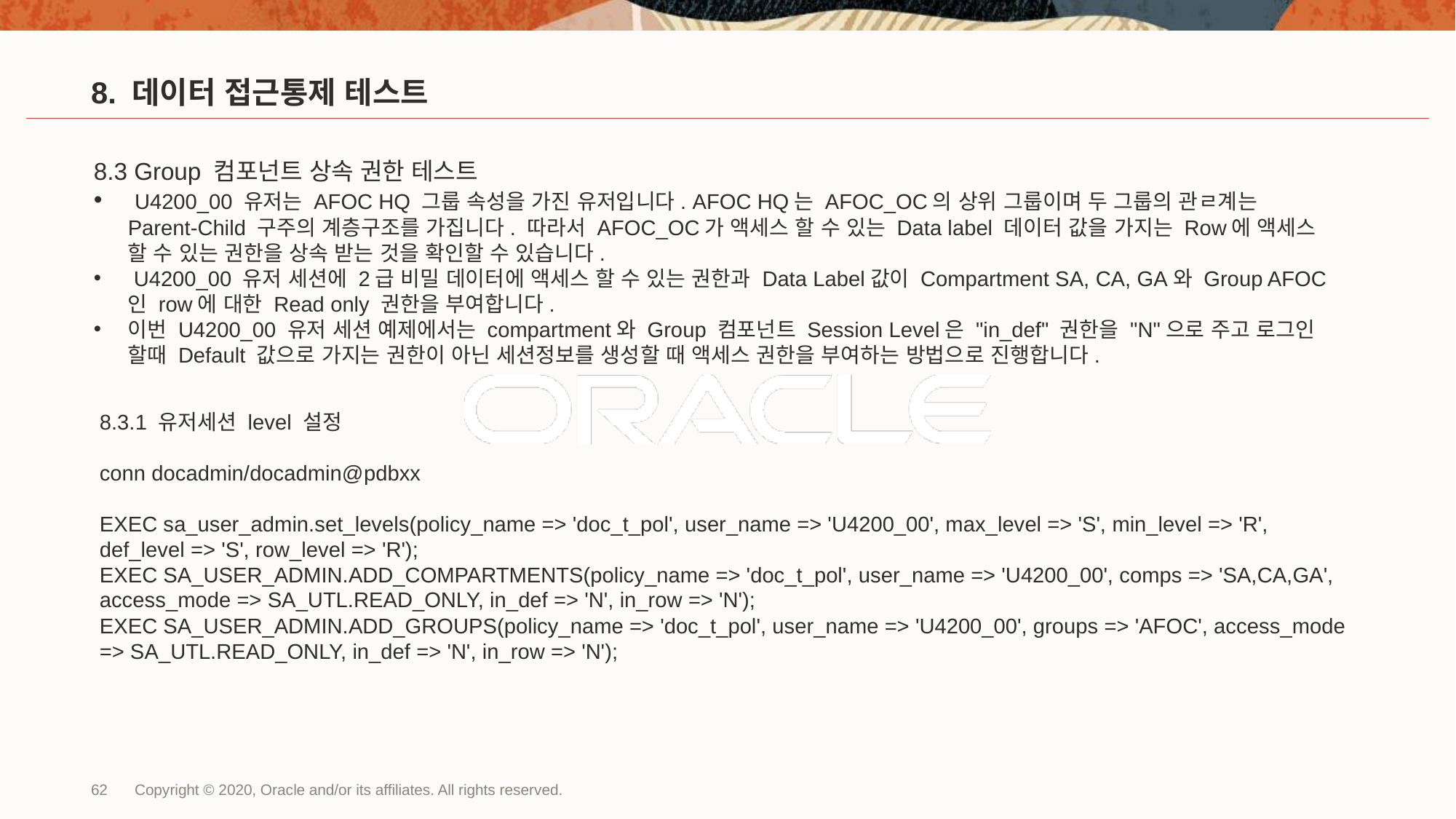

# 8. 데이터 접근통제 테스트
8.3 Group 컴포넌트 상속 권한 테스트
 U4200_00 유저는 AFOC HQ 그룹 속성을 가진 유저입니다. AFOC HQ는 AFOC_OC의 상위 그룹이며 두 그룹의 관ㄹ계는 Parent-Child 구주의 계층구조를 가집니다. 따라서 AFOC_OC가 액세스 할 수 있는 Data label 데이터 값을 가지는 Row에 액세스 할 수 있는 권한을 상속 받는 것을 확인할 수 있습니다.
 U4200_00 유저 세션에 2급 비밀 데이터에 액세스 할 수 있는 권한과 Data Label값이 Compartment SA, CA, GA와 Group AFOC인 row에 대한 Read only 권한을 부여합니다.
이번 U4200_00 유저 세션 예제에서는 compartment와 Group 컴포넌트 Session Level은 "in_def" 권한을 "N"으로 주고 로그인 할때 Default 값으로 가지는 권한이 아닌 세션정보를 생성할 때 액세스 권한을 부여하는 방법으로 진행합니다.
8.3.1 유저세션 level 설정

conn docadmin/docadmin@pdbxx

EXEC sa_user_admin.set_levels(policy_name => 'doc_t_pol', user_name => 'U4200_00', max_level => 'S', min_level => 'R', def_level => 'S', row_level => 'R');
EXEC SA_USER_ADMIN.ADD_COMPARTMENTS(policy_name => 'doc_t_pol', user_name => 'U4200_00', comps => 'SA,CA,GA', access_mode => SA_UTL.READ_ONLY, in_def => 'N', in_row => 'N');
EXEC SA_USER_ADMIN.ADD_GROUPS(policy_name => 'doc_t_pol', user_name => 'U4200_00', groups => 'AFOC', access_mode => SA_UTL.READ_ONLY, in_def => 'N', in_row => 'N');
62
Copyright © 2020, Oracle and/or its affiliates. All rights reserved.